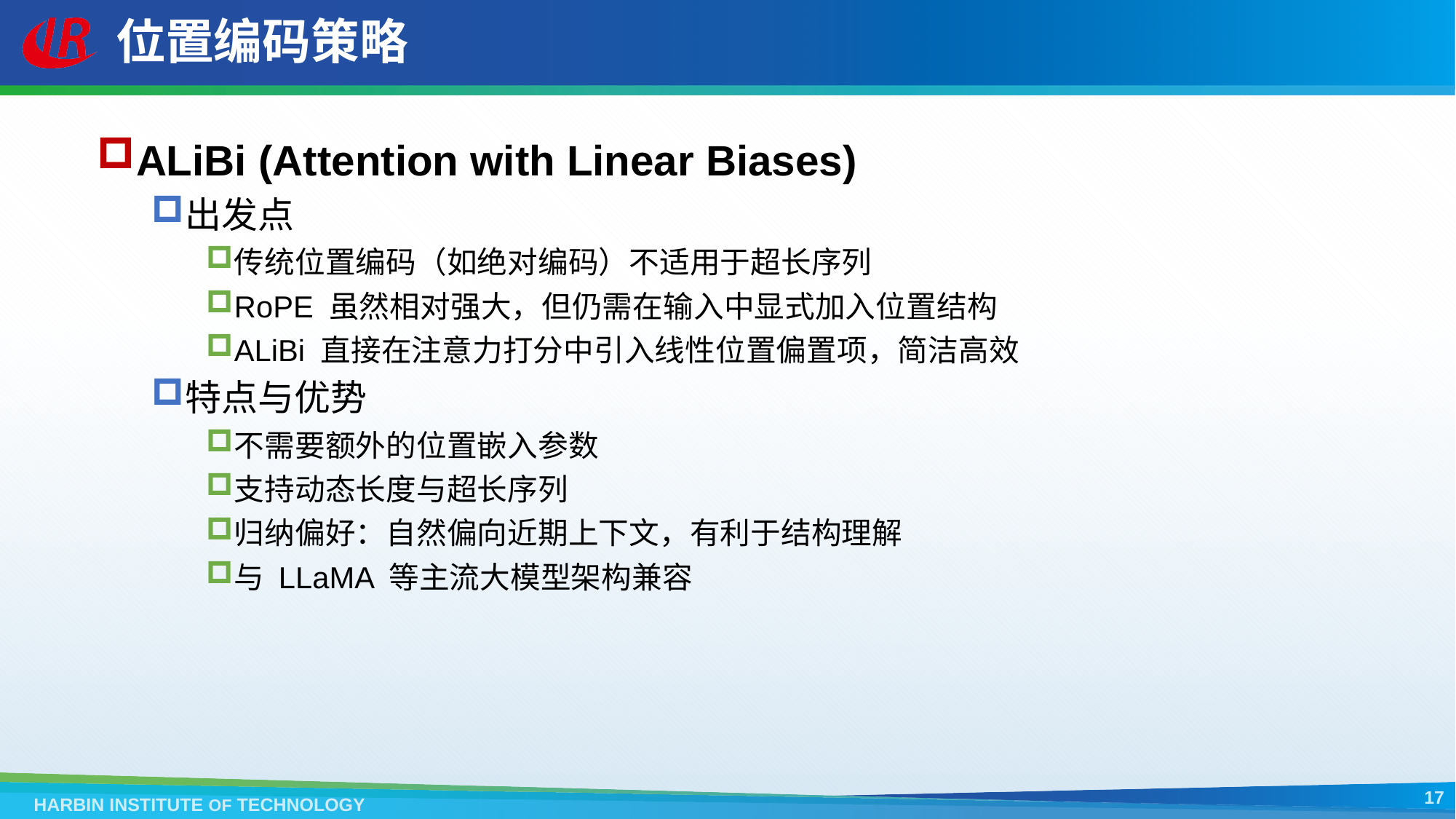

# 位置编码策略
ALiBi (Attention with Linear Biases)
出发点
传统位置编码（如绝对编码）不适用于超长序列
RoPE 虽然相对强大，但仍需在输入中显式加入位置结构
ALiBi 直接在注意力打分中引入线性位置偏置项，简洁高效
特点与优势
不需要额外的位置嵌入参数
支持动态长度与超长序列
归纳偏好：自然偏向近期上下文，有利于结构理解
与 LLaMA 等主流大模型架构兼容
17
HARBIN INSTITUTE OF TECHNOLOGY